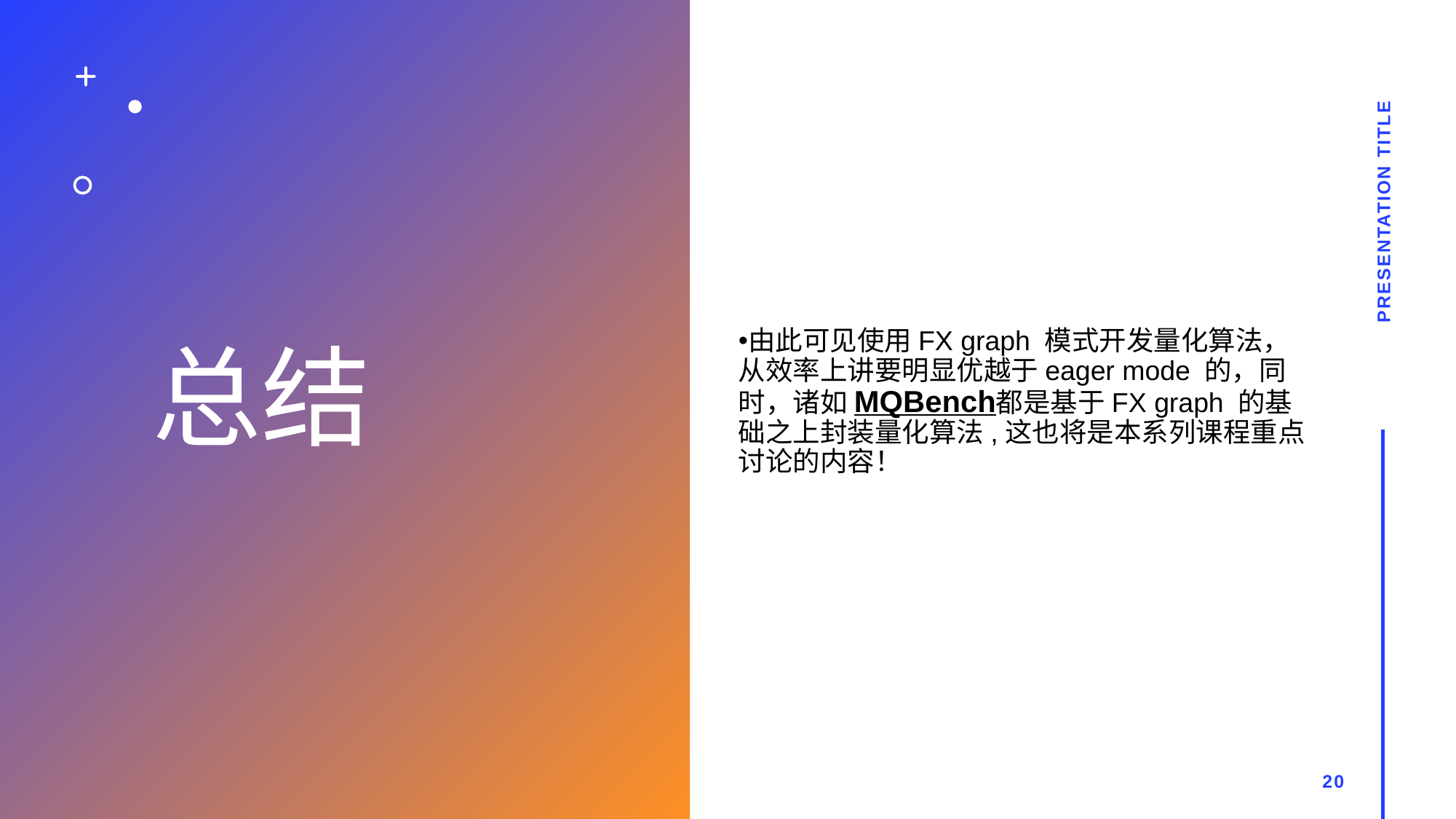

# 总结
由此可见使用FX graph 模式开发量化算法，从效率上讲要明显优越于eager mode 的，同时，诸如MQBench都是基于FX graph 的基础之上封装量化算法,这也将是本系列课程重点讨论的内容！

Presentation Title
20